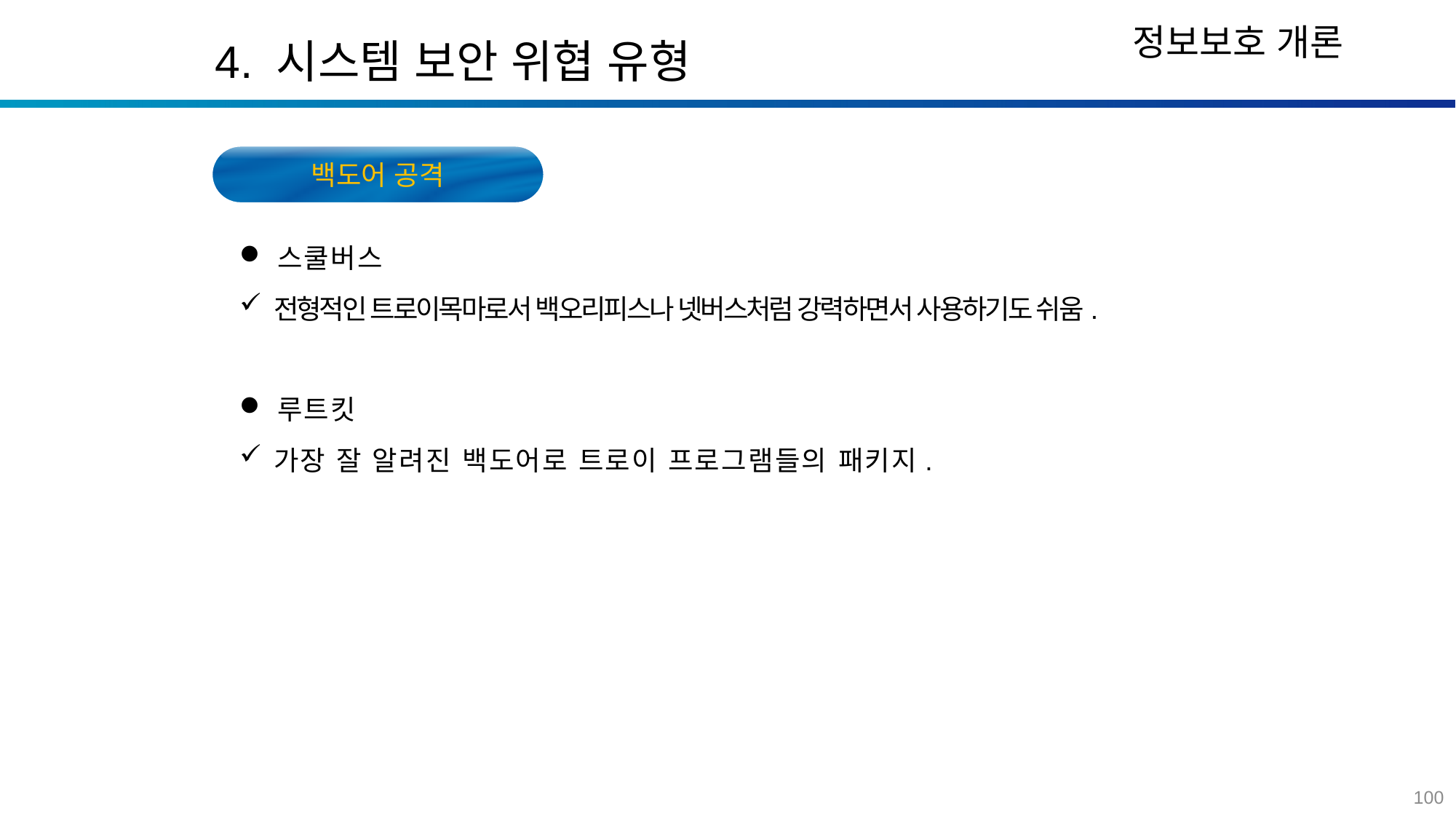

4. 시스템 보안 위협 유형
백도어 공격

스쿨버스
전형적인 트로이목마로서 백오리피스나 넷버스처럼 강력하면서 사용하기도 쉬움.

루트킷
가장 잘 알려진 백도어로 트로이 프로그램들의 패키지.

100